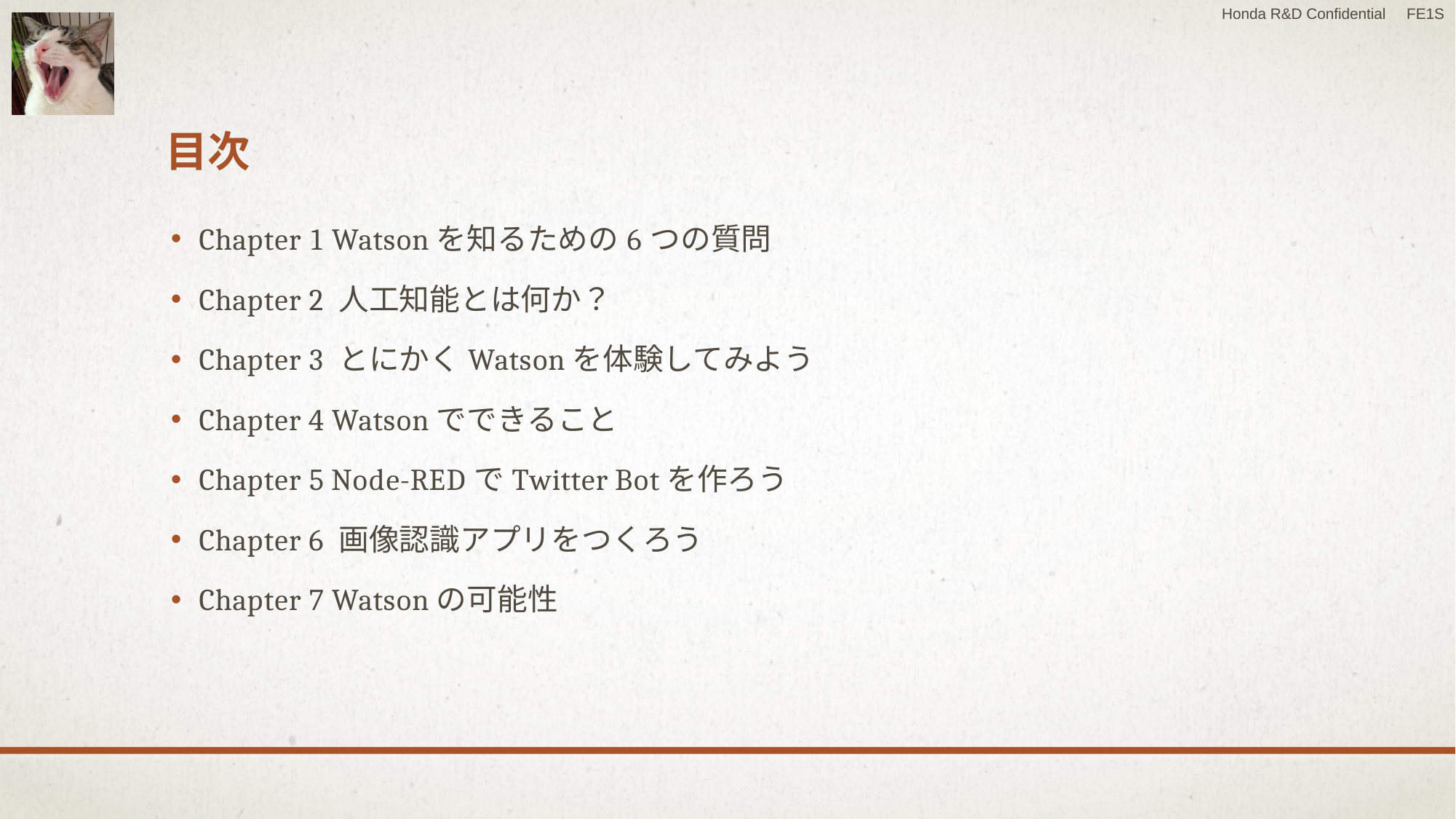

Honda R&D Confidential     FE1S
# 目次
Chapter 1 Watsonを知るための6つの質問
Chapter 2 人工知能とは何か？
Chapter 3 とにかくWatsonを体験してみよう
Chapter 4 Watsonでできること
Chapter 5 Node-REDでTwitter Botを作ろう
Chapter 6 画像認識アプリをつくろう
Chapter 7 Watsonの可能性